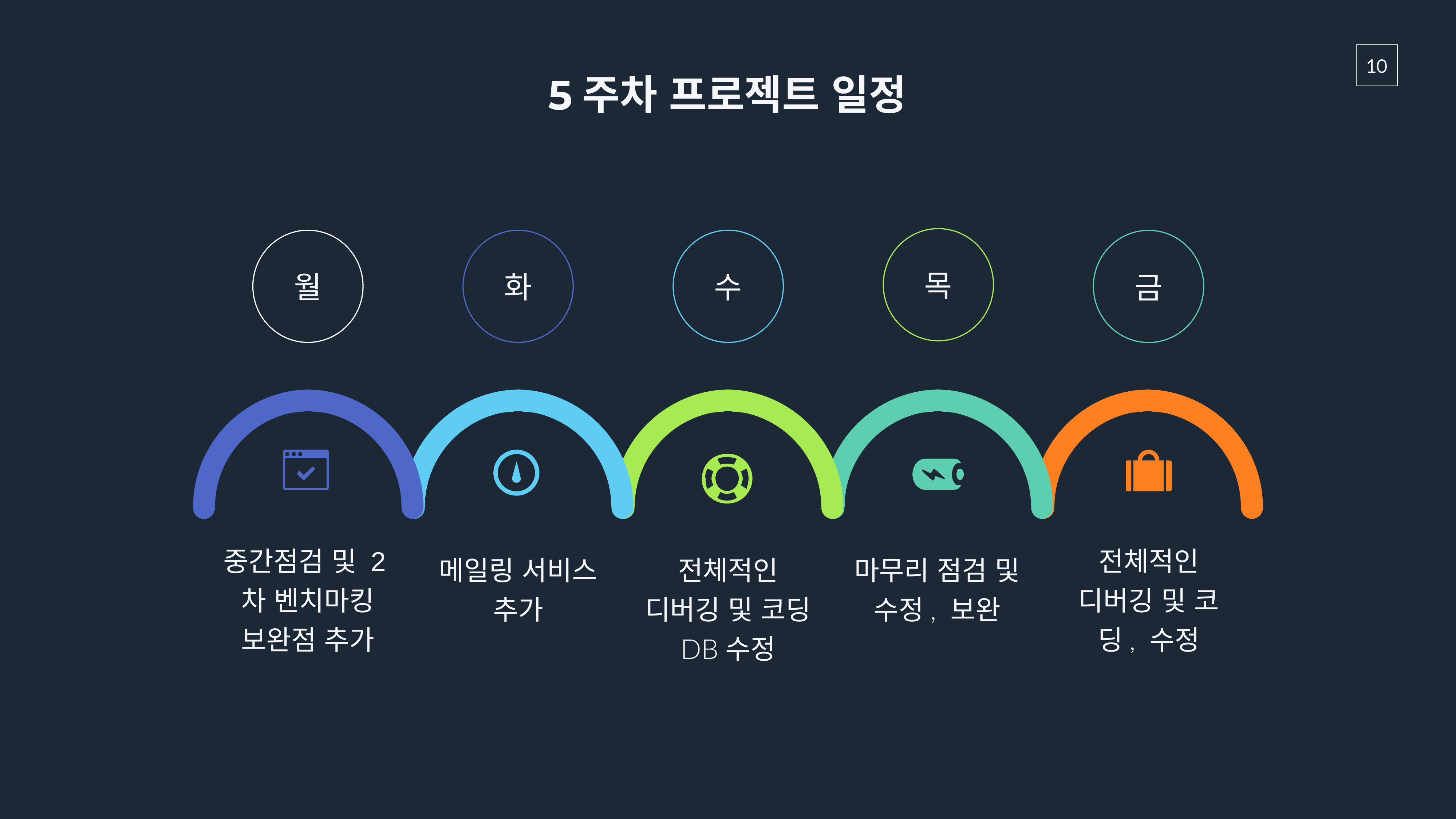

5주차 프로젝트 일정
목
월
화
수
금

중간점검 및 2차 벤치마킹
보완점 추가
전체적인 디버깅 및 코딩, 수정
메일링 서비스 추가
전체적인 디버깅 및 코딩
DB수정
마무리 점검 및 수정, 보완